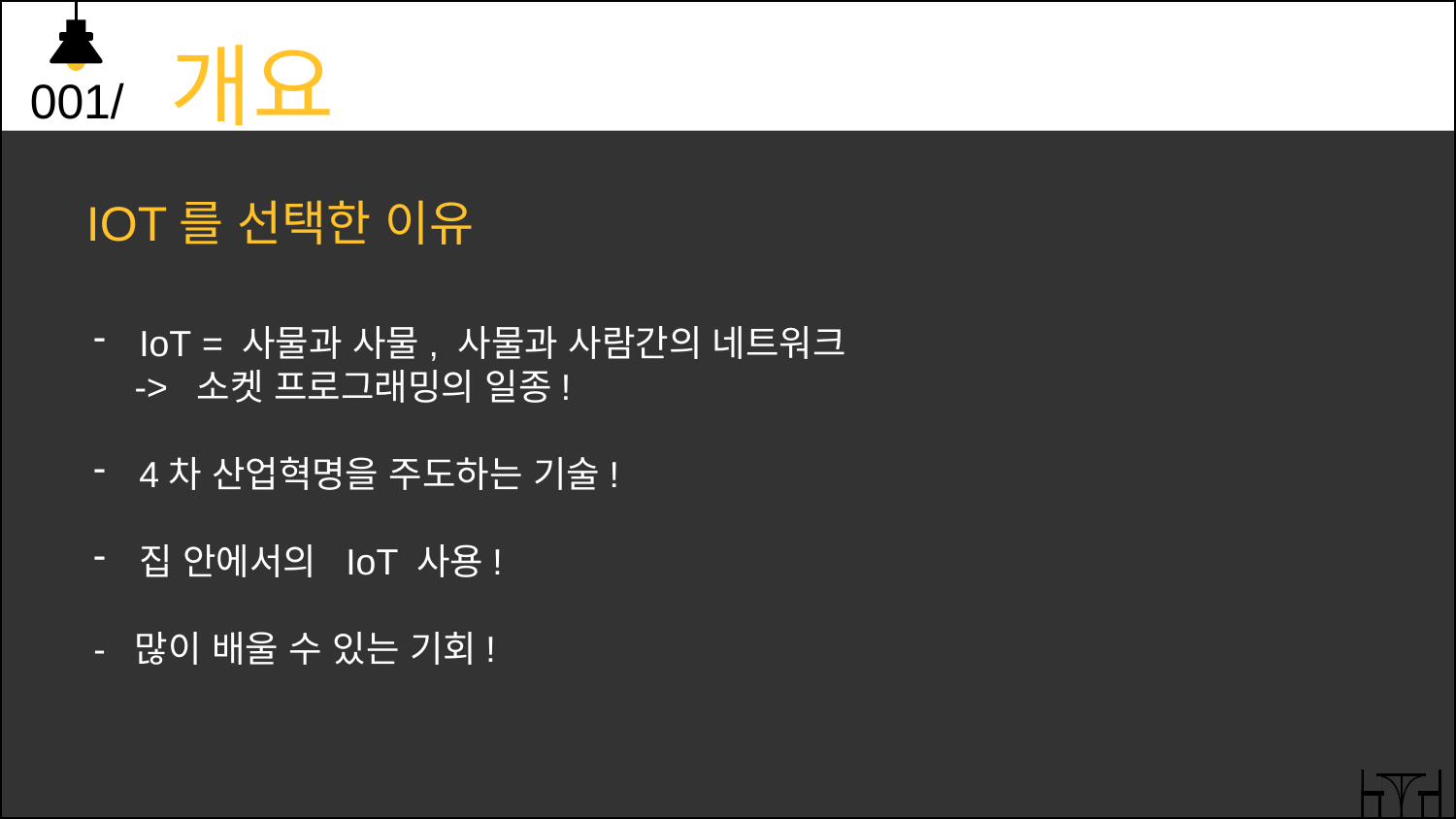

001/ 개요
IOT를 선택한 이유
IoT = 사물과 사물, 사물과 사람간의 네트워크
    ->  소켓 프로그래밍의 일종!

4차 산업혁명을 주도하는 기술!

집 안에서의  IoT 사용!

-  많이 배울 수 있는 기회!